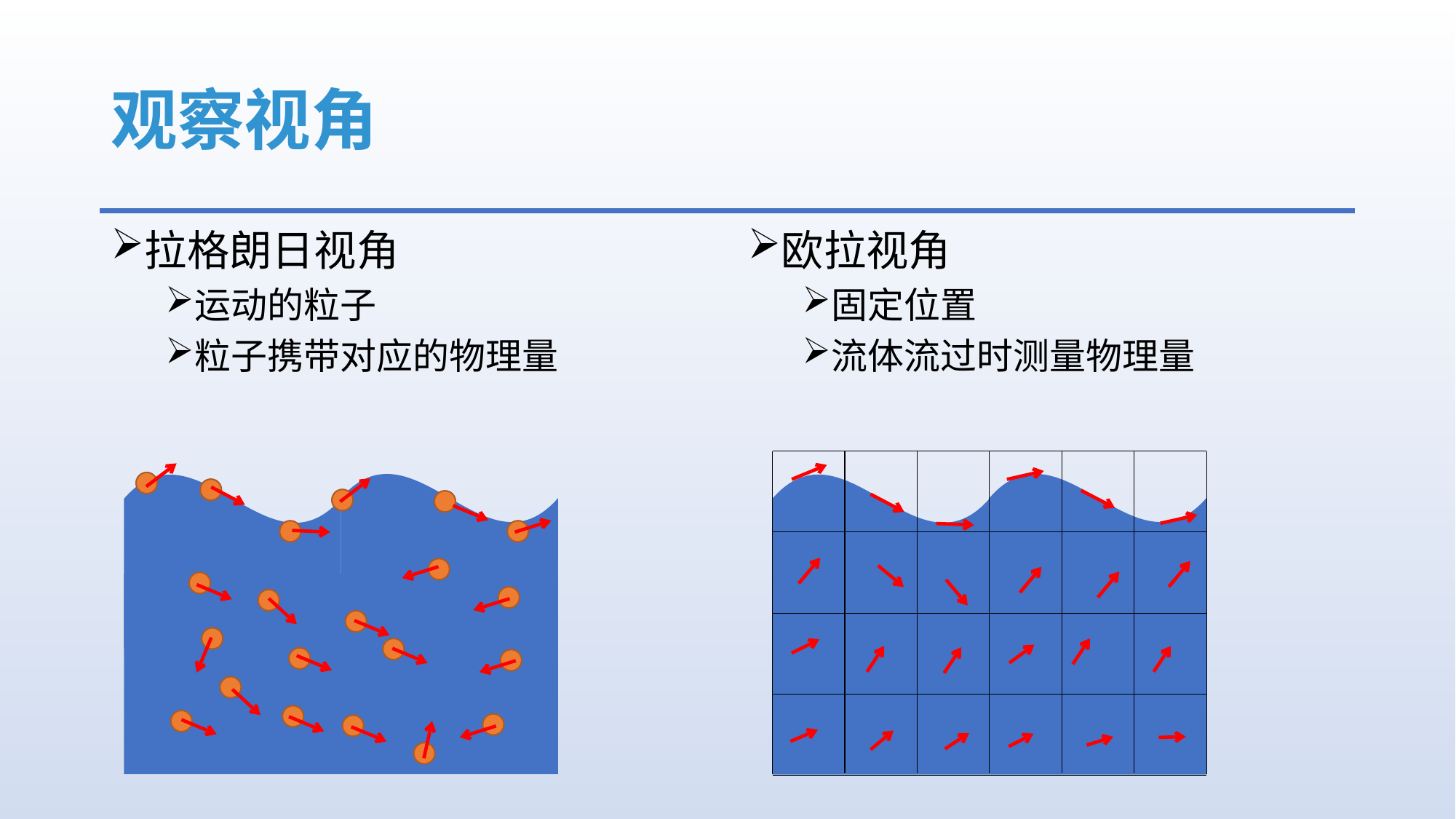

# 观察视角
拉格朗日视角
运动的粒子
粒子携带对应的物理量
欧拉视角
固定位置
流体流过时测量物理量